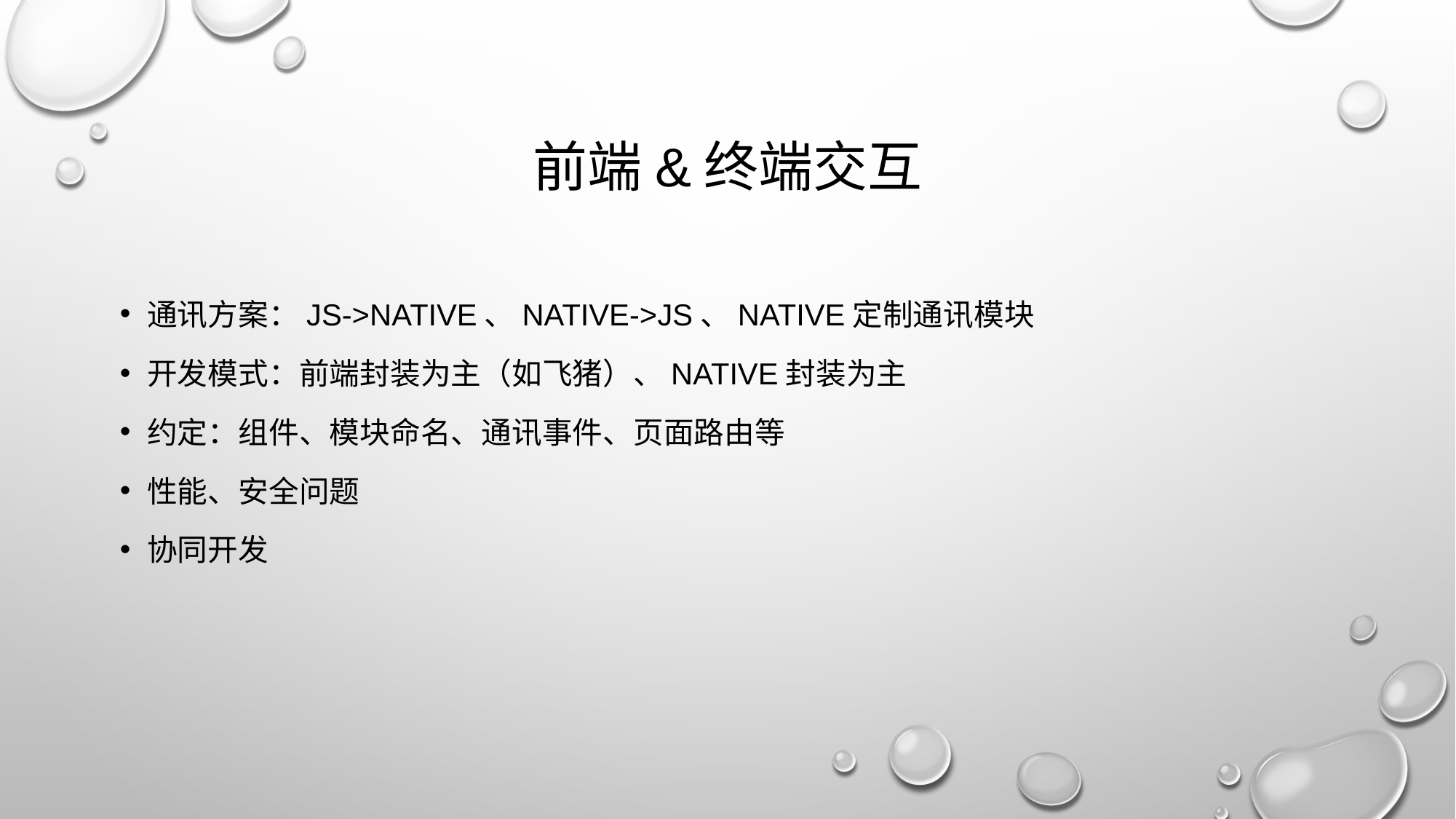

# 前端&终端交互
通讯方案：js->Native、Native->JS、Native定制通讯模块
开发模式：前端封装为主（如飞猪）、Native封装为主
约定：组件、模块命名、通讯事件、页面路由等
性能、安全问题
协同开发